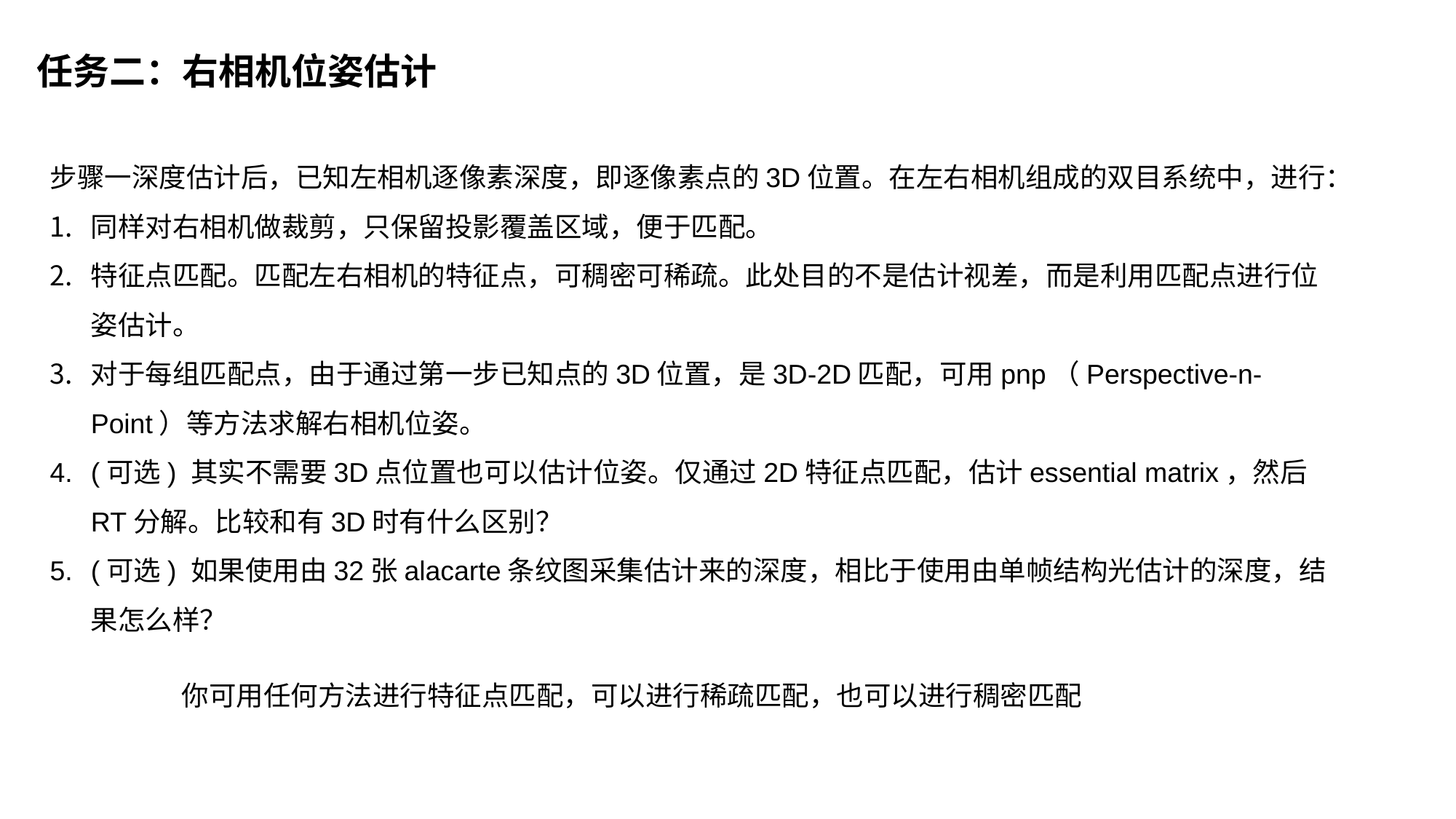

任务二：右相机位姿估计
步骤一深度估计后，已知左相机逐像素深度，即逐像素点的3D位置。在左右相机组成的双目系统中，进行：
同样对右相机做裁剪，只保留投影覆盖区域，便于匹配。
特征点匹配。匹配左右相机的特征点，可稠密可稀疏。此处目的不是估计视差，而是利用匹配点进行位姿估计。
对于每组匹配点，由于通过第一步已知点的3D位置，是3D-2D匹配，可用pnp（Perspective-n-Point）等方法求解右相机位姿。
(可选) 其实不需要3D点位置也可以估计位姿。仅通过2D特征点匹配，估计essential matrix，然后RT分解。比较和有3D时有什么区别？
(可选) 如果使用由32张alacarte条纹图采集估计来的深度，相比于使用由单帧结构光估计的深度，结果怎么样？
你可用任何方法进行特征点匹配，可以进行稀疏匹配，也可以进行稠密匹配